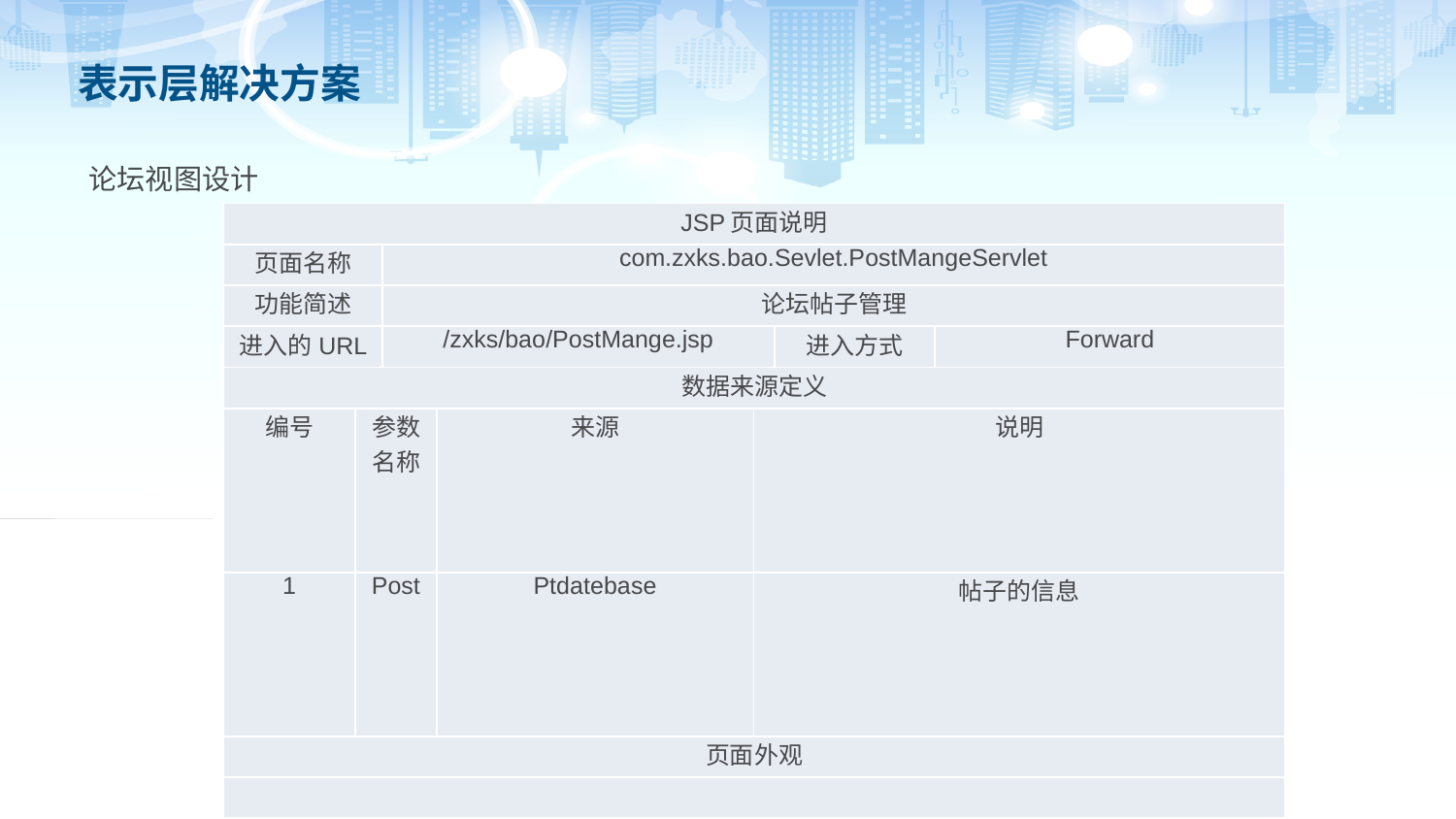

# 表示层解决方案
论坛视图设计
| JSP页面说明 |  |  |  |  |  |  |
| --- | --- | --- | --- | --- | --- | --- |
| 页面名称 |  | com.zxks.bao.Sevlet.PostMangeServlet |  |  |  |  |
| 功能简述 |  | 论坛帖子管理 |  |  |  |  |
| 进入的URL |  | /zxks/bao/PostMange.jsp |  |  | 进入方式 | Forward |
| 数据来源定义 |  |  |  |  |  |  |
| 编号 | 参数名称 |  | 来源 | 说明 |  |  |
| 1 | Post |  | Ptdatebase | 帖子的信息 |  |  |
| 页面外观 |  |  |  |  |  |  |
|  |  |  |  |  |  |  |